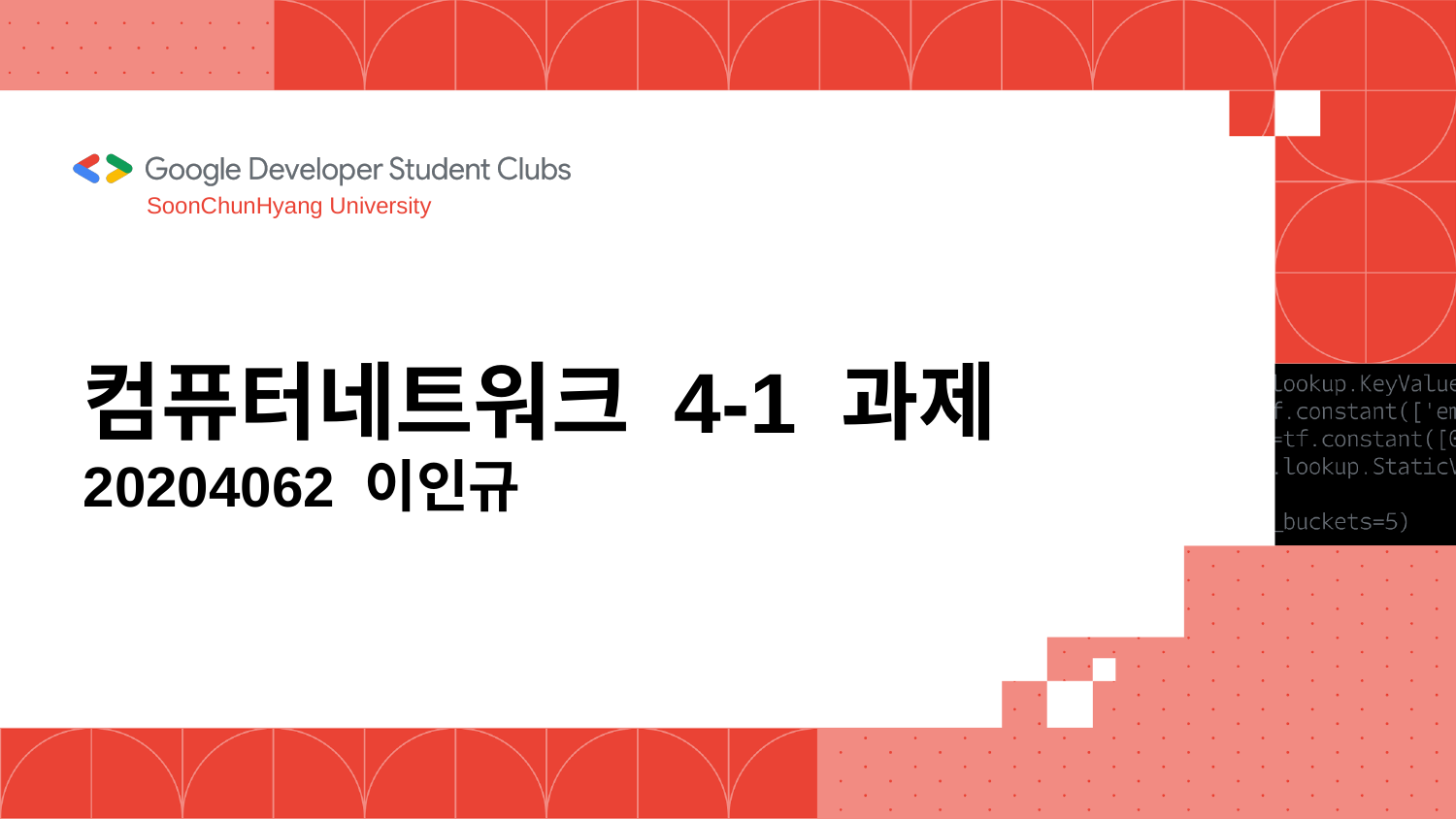

SoonChunHyang University
# 컴퓨터네트워크 4-1 과제 20204062 이인규